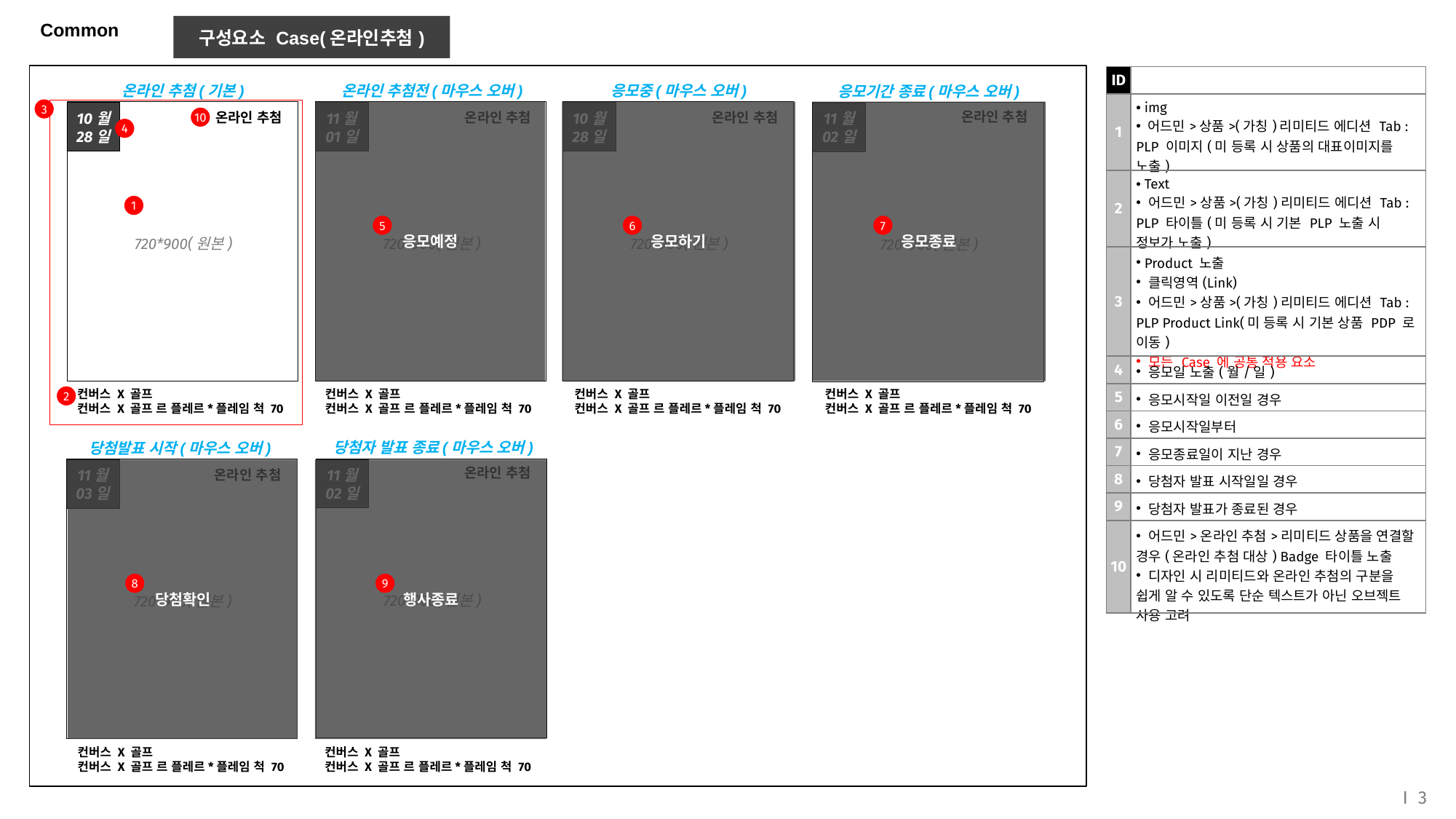

# Common
구성요소 Case(온라인추첨)

| ID |  |
| --- | --- |
| 1 | img 어드민>상품>(가칭)리미티드 에디션 Tab : PLP 이미지(미 등록 시 상품의 대표이미지를 노출) |
| 2 | Text 어드민>상품>(가칭)리미티드 에디션 Tab : PLP 타이틀(미 등록 시 기본 PLP 노출 시 정보가 노출) |
| 3 | Product 노출 클릭영역(Link) 어드민>상품>(가칭)리미티드 에디션 Tab : PLP Product Link(미 등록 시 기본 상품 PDP 로 이동) 모든 Case 에 공통 적용 요소 |
| 4 | 응모일 노출(월/일) |
| 5 | 응모시작일 이전일 경우 |
| 6 | 응모시작일부터 |
| 7 | 응모종료일이 지난 경우 |
| 8 | 당첨자 발표 시작일일 경우 |
| 9 | 당첨자 발표가 종료된 경우 |
| 10 | 어드민>온라인 추첨>리미티드 상품을 연결할 경우(온라인 추첨 대상) Badge 타이틀 노출 디자인 시 리미티드와 온라인 추첨의 구분을 쉽게 알 수 있도록 단순 텍스트가 아닌 오브젝트 사용 고려 |
온라인 추첨(기본)
온라인 추첨전(마우스 오버)
응모중(마우스 오버)
응모기간 종료(마우스 오버)
3

응모예정

응모하기

응모종료

10월
28일
11월
01일
10월
28일
온라인 추첨
11월
02일
온라인 추첨
온라인 추첨
온라인 추첨
10
4
1
5
6
7
720*900(원본)
720*900(원본)
720*900(원본)
720*900(원본)
컨버스 X 골프
컨버스 X 골프 르 플레르*플레임 척 70
컨버스 X 골프
컨버스 X 골프 르 플레르*플레임 척 70
컨버스 X 골프
컨버스 X 골프 르 플레르*플레임 척 70
컨버스 X 골프
컨버스 X 골프 르 플레르*플레임 척 70
2
당첨자 발표 종료(마우스 오버)
당첨발표 시작(마우스 오버)

온라인 추첨
11월
02일
11월
03일
당첨확인
행사종료
온라인 추첨
8
9
720*900(원본)
720*900(원본)

컨버스 X 골프
컨버스 X 골프 르 플레르*플레임 척 70
컨버스 X 골프
컨버스 X 골프 르 플레르*플레임 척 70